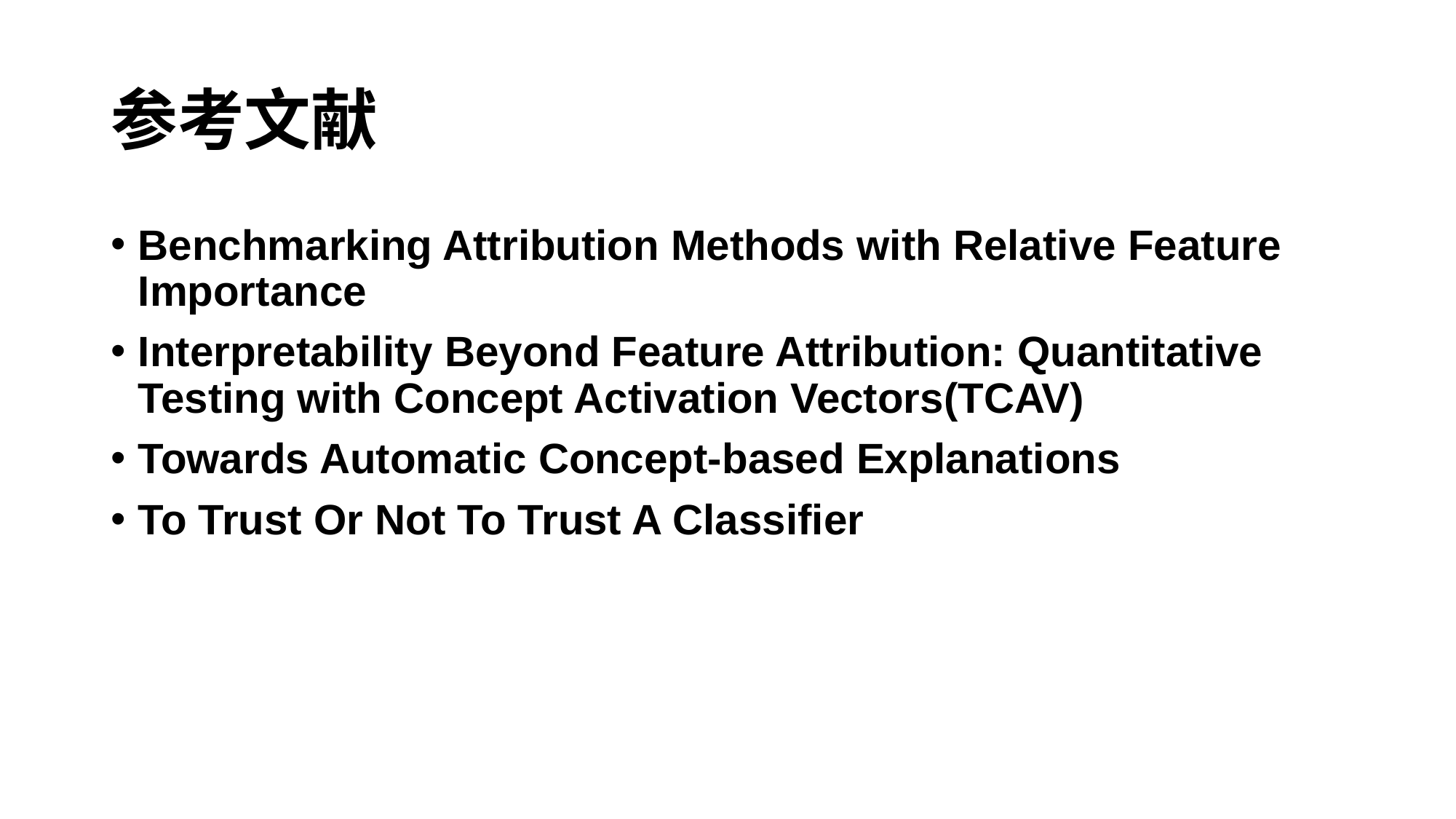

# 参考文献
Benchmarking Attribution Methods with Relative Feature Importance
Interpretability Beyond Feature Attribution: Quantitative Testing with Concept Activation Vectors(TCAV)
Towards Automatic Concept-based Explanations
To Trust Or Not To Trust A Classifier